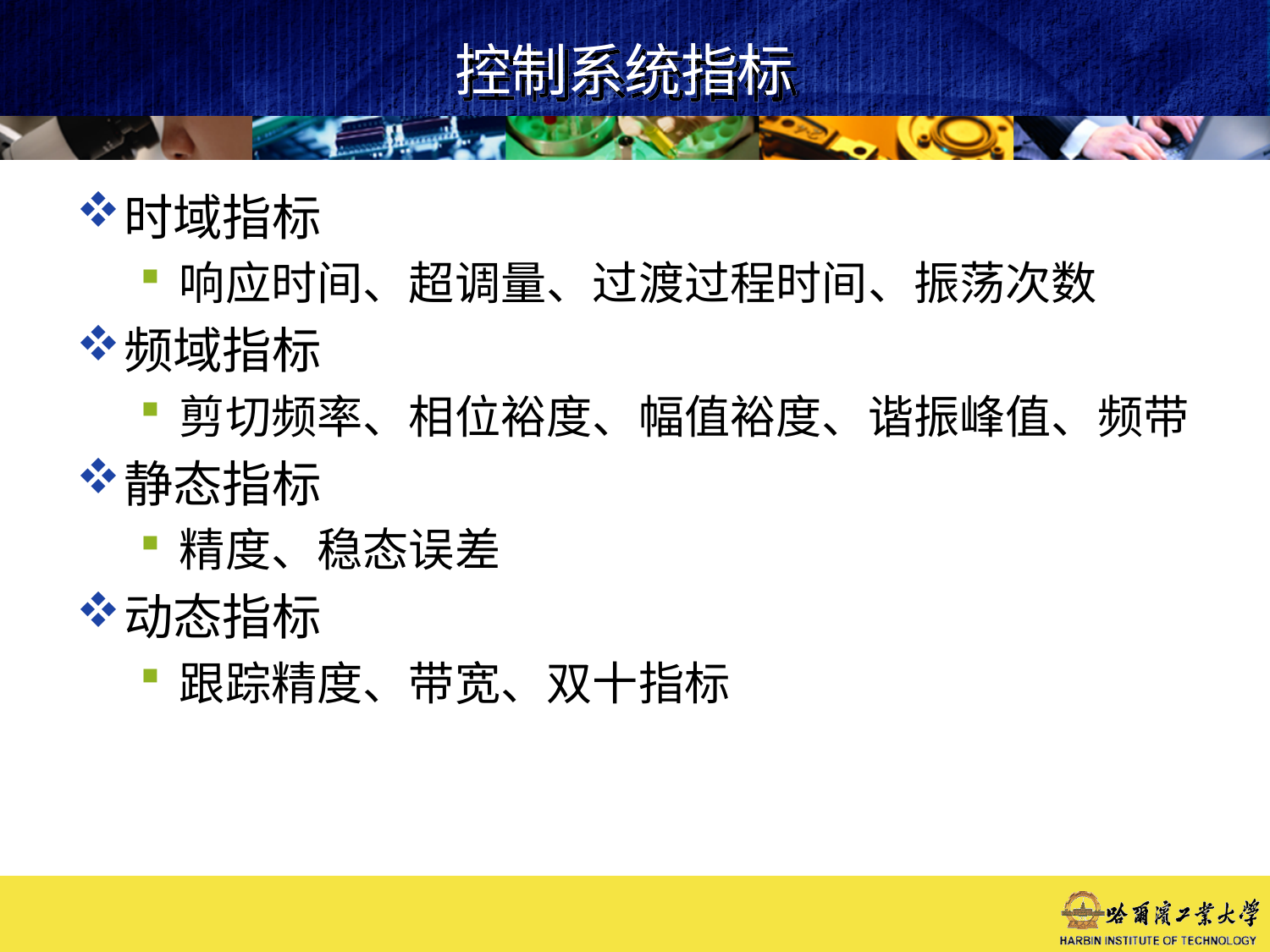

# 控制系统指标
时域指标
响应时间、超调量、过渡过程时间、振荡次数
频域指标
剪切频率、相位裕度、幅值裕度、谐振峰值、频带
静态指标
精度、稳态误差
动态指标
跟踪精度、带宽、双十指标